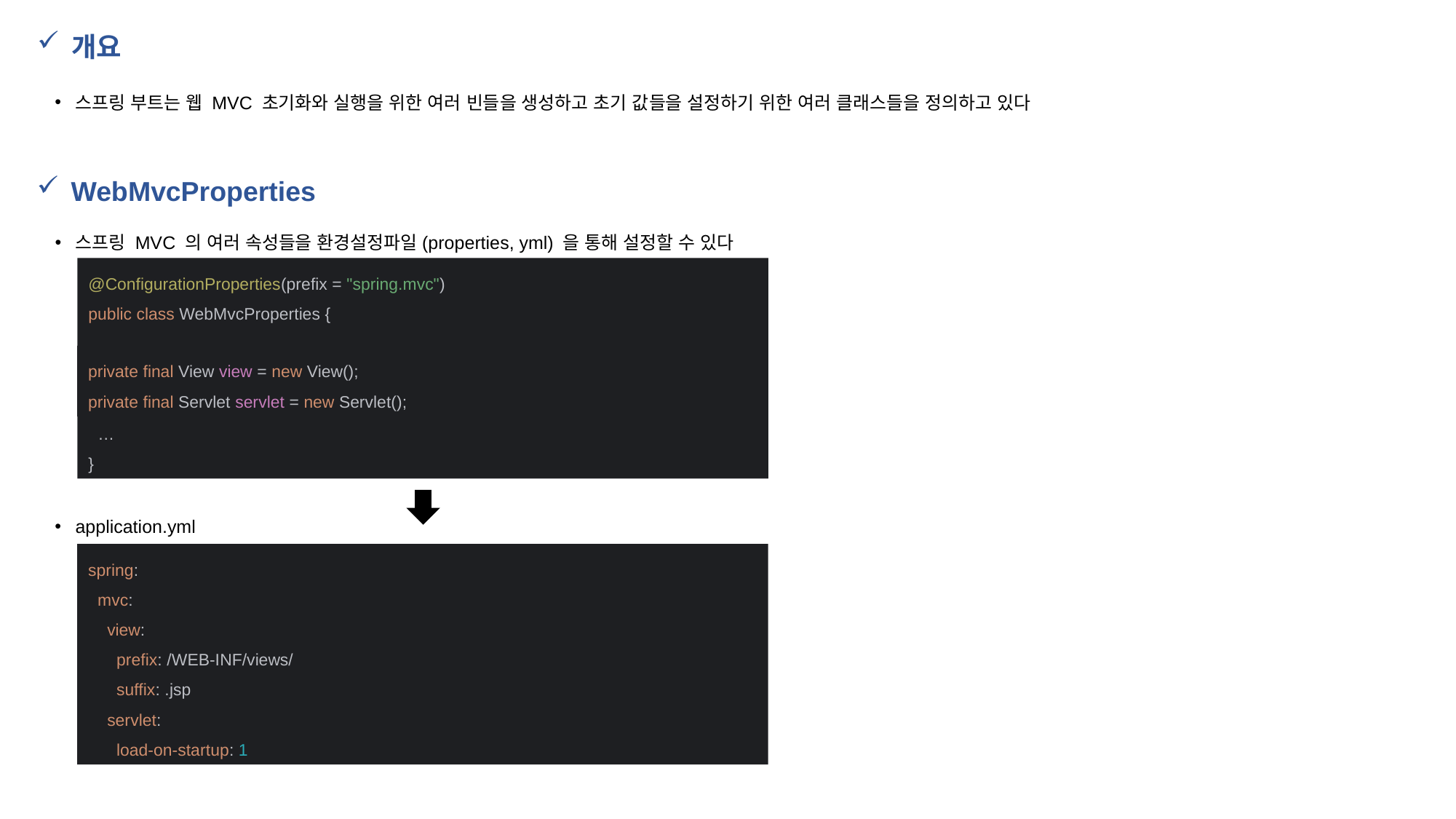

개요
스프링 부트는 웹 MVC 초기화와 실행을 위한 여러 빈들을 생성하고 초기 값들을 설정하기 위한 여러 클래스들을 정의하고 있다
WebMvcProperties
스프링 MVC 의 여러 속성들을 환경설정파일(properties, yml) 을 통해 설정할 수 있다
@ConfigurationProperties(prefix = "spring.mvc")
public class WebMvcProperties {
   …

  …
}
private final View view = new View();
private final Servlet servlet = new Servlet();

application.yml
spring:
  mvc:
    view:
      prefix: /WEB-INF/views/
      suffix: .jsp
    servlet:
      load-on-startup: 1